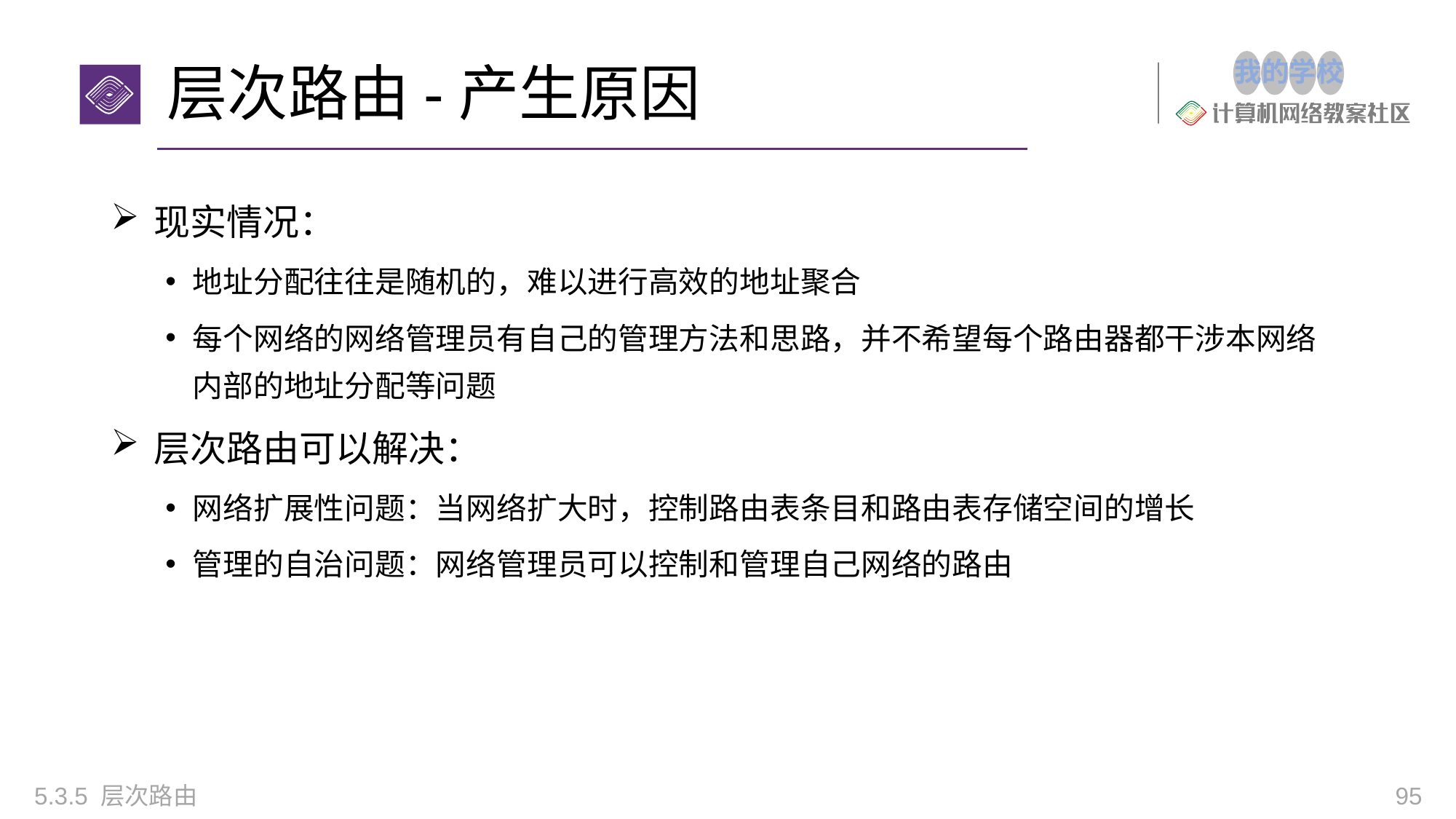

# 层次路由-产生原因
现实情况：
地址分配往往是随机的，难以进行高效的地址聚合
每个网络的网络管理员有自己的管理方法和思路，并不希望每个路由器都干涉本网络内部的地址分配等问题
层次路由可以解决：
网络扩展性问题：当网络扩大时，控制路由表条目和路由表存储空间的增长
管理的自治问题：网络管理员可以控制和管理自己网络的路由
5.3.5 层次路由
95